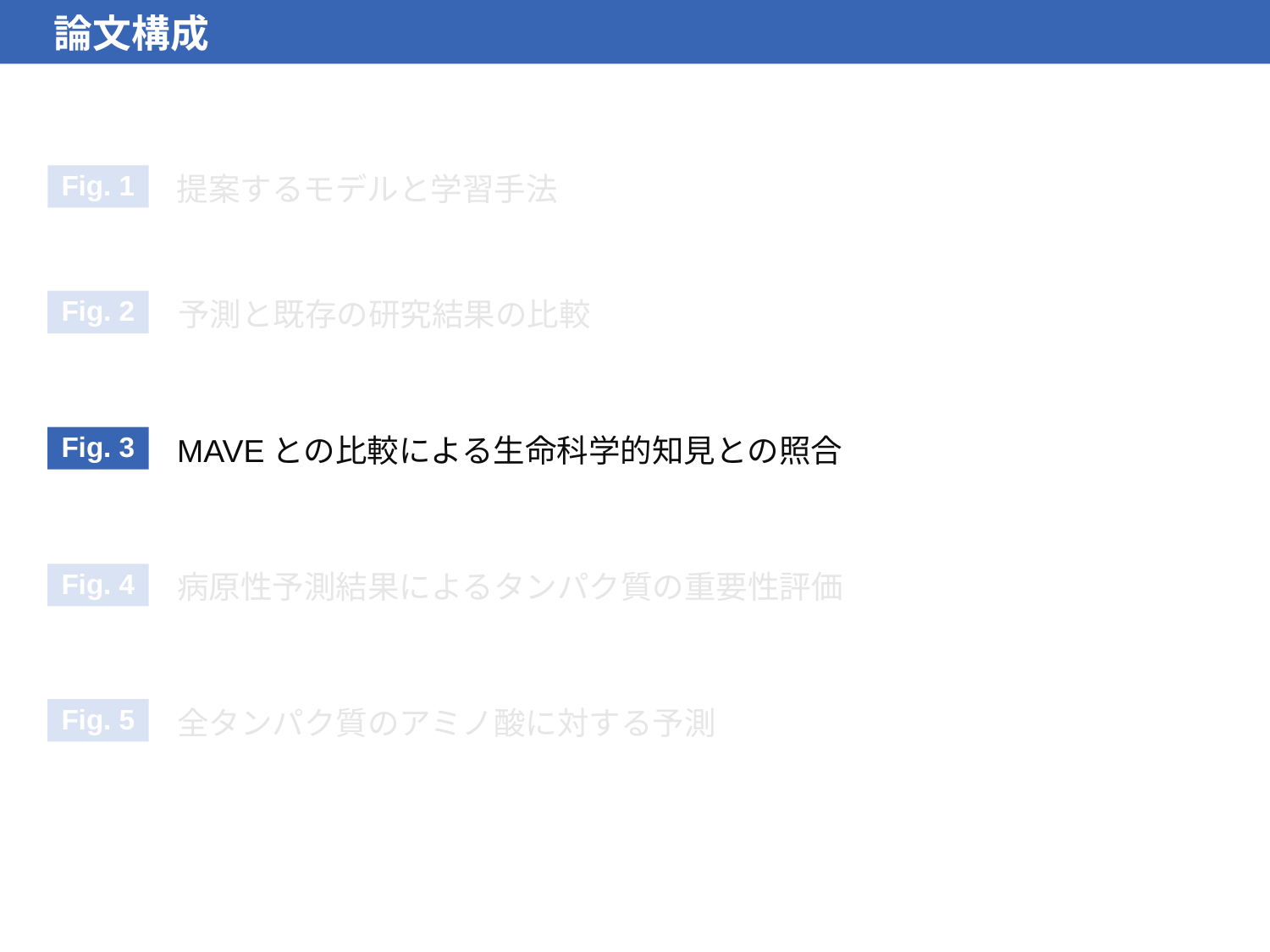

論文構成
提案するモデルと学習手法
Fig. 1
予測と既存の研究結果の比較
Fig. 2
MAVEとの比較による生命科学的知見との照合
Fig. 3
病原性予測結果によるタンパク質の重要性評価
Fig. 4
全タンパク質のアミノ酸に対する予測
Fig. 5